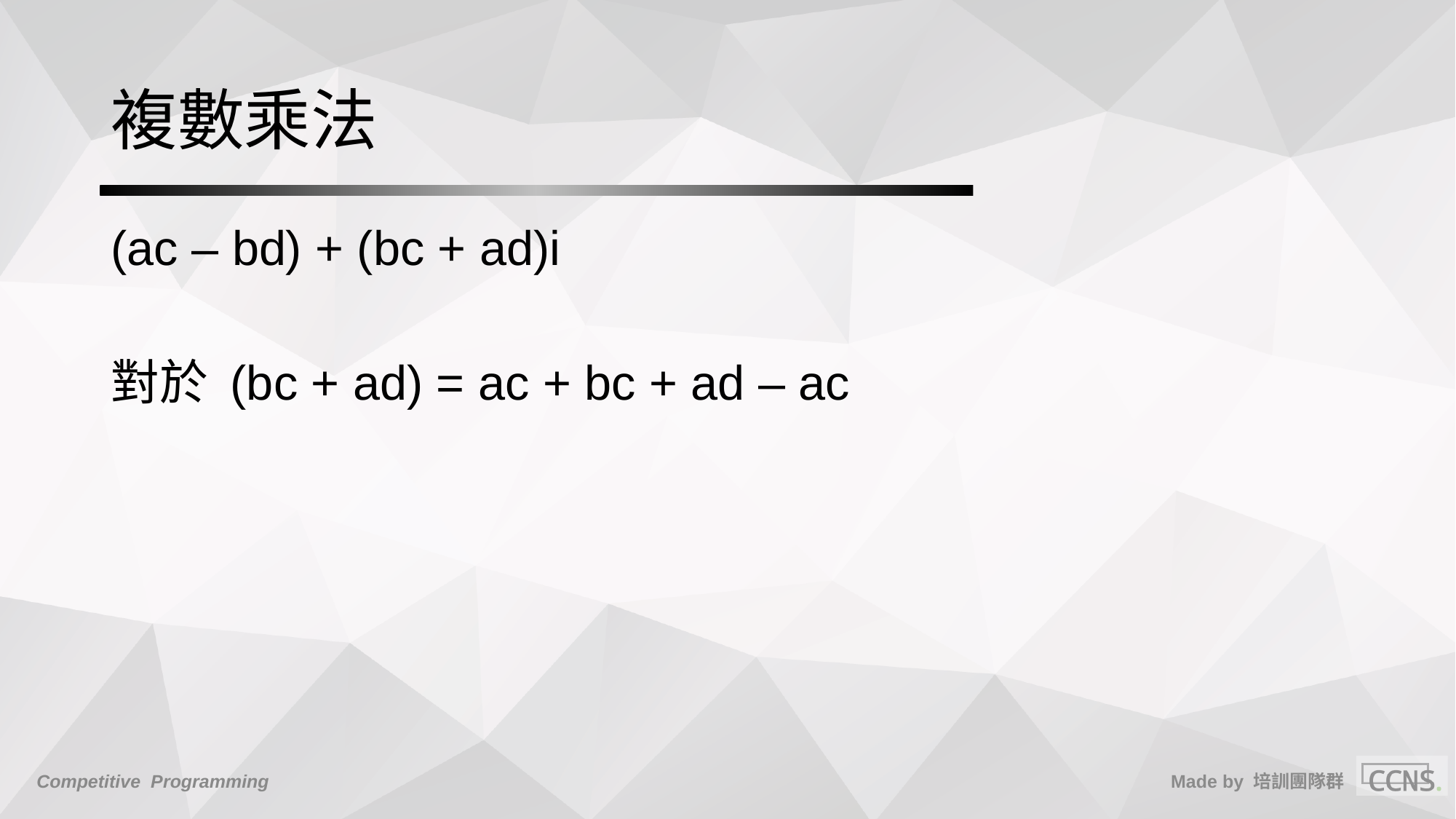

# 複數乘法
(ac – bd) + (bc + ad)i

對於 (bc + ad) = ac + bc + ad – ac